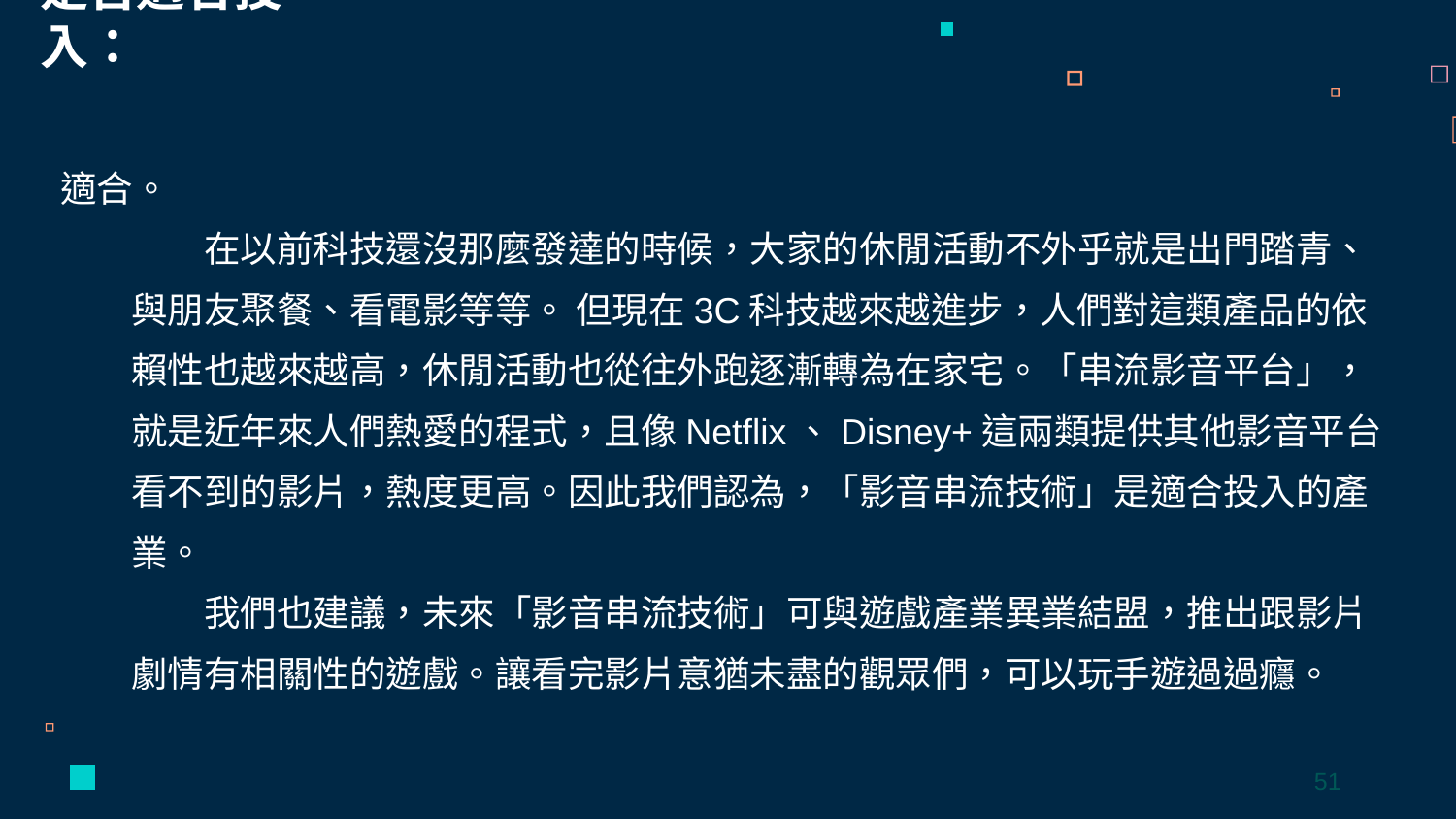

是否適合投入：
適合。
在以前科技還沒那麼發達的時候，大家的休閒活動不外乎就是出門踏青、與朋友聚餐、看電影等等。 但現在3C科技越來越進步，人們對這類產品的依賴性也越來越高，休閒活動也從往外跑逐漸轉為在家宅。「串流影音平台」，就是近年來人們熱愛的程式，且像Netflix、Disney+這兩類提供其他影音平台看不到的影片，熱度更高。因此我們認為，「影音串流技術」是適合投入的產業。
我們也建議，未來「影音串流技術」可與遊戲產業異業結盟，推出跟影片劇情有相關性的遊戲。讓看完影片意猶未盡的觀眾們，可以玩手遊過過癮。
51